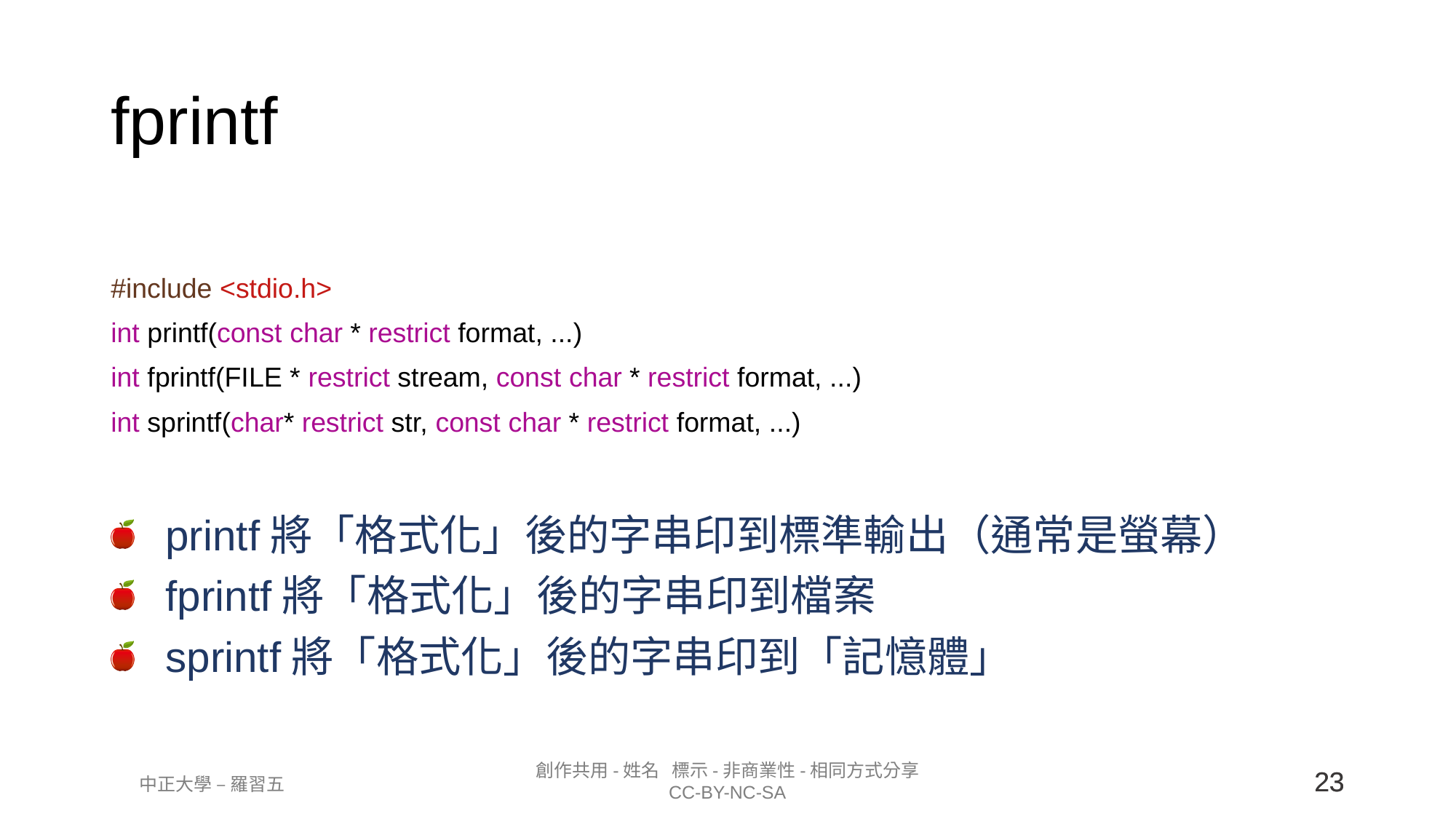

# fprintf
#include <stdio.h>
int printf(const char * restrict format, ...)
int fprintf(FILE * restrict stream, const char * restrict format, ...)
int sprintf(char* restrict str, const char * restrict format, ...)

printf將「格式化」後的字串印到標準輸出（通常是螢幕）
fprintf將「格式化」後的字串印到檔案
sprintf將「格式化」後的字串印到「記憶體」